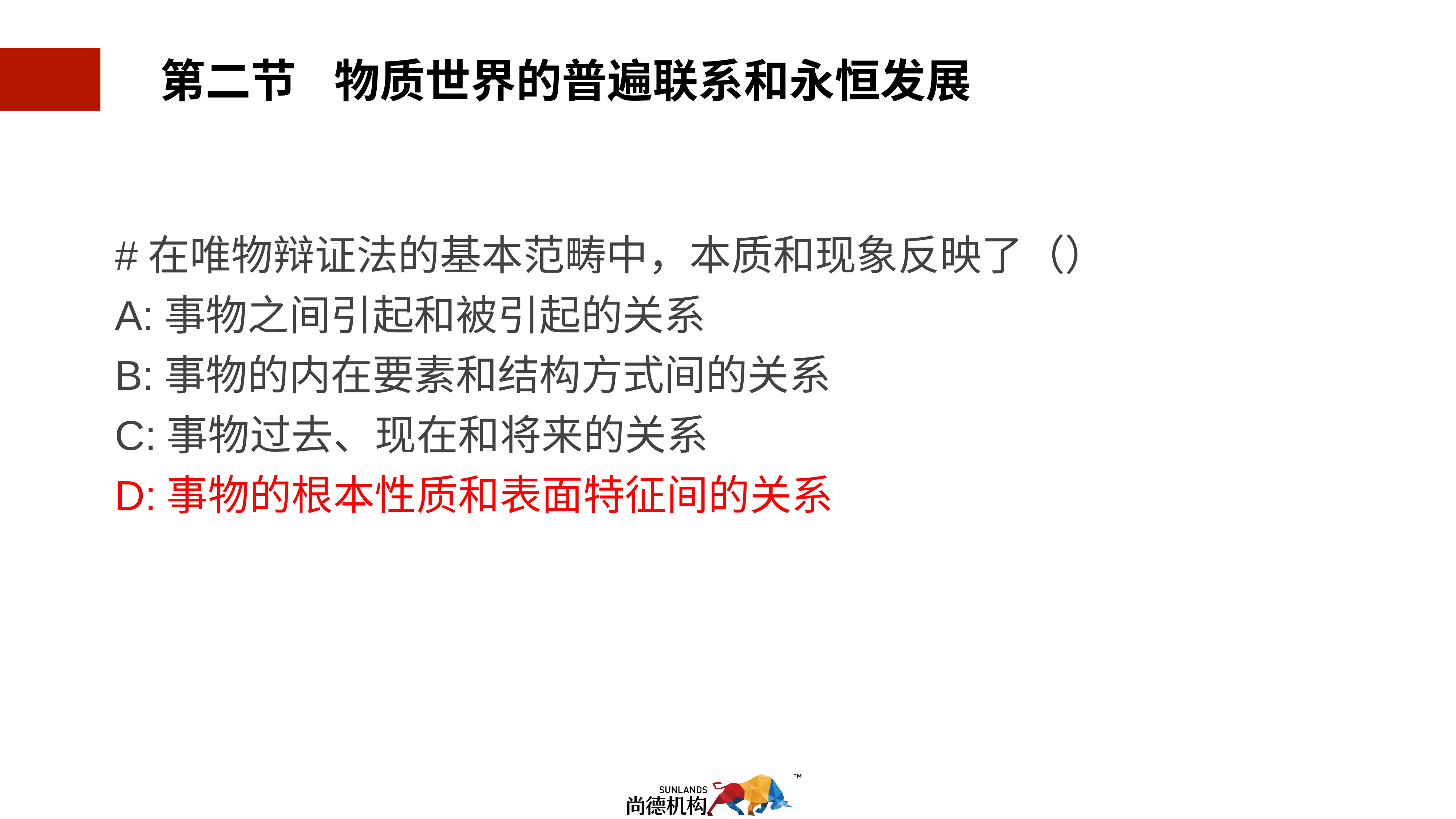

#在唯物辩证法的基本范畴中，本质和现象反映了（）
A:事物之间引起和被引起的关系
B:事物的内在要素和结构方式间的关系
C:事物过去、现在和将来的关系
D:事物的根本性质和表面特征间的关系